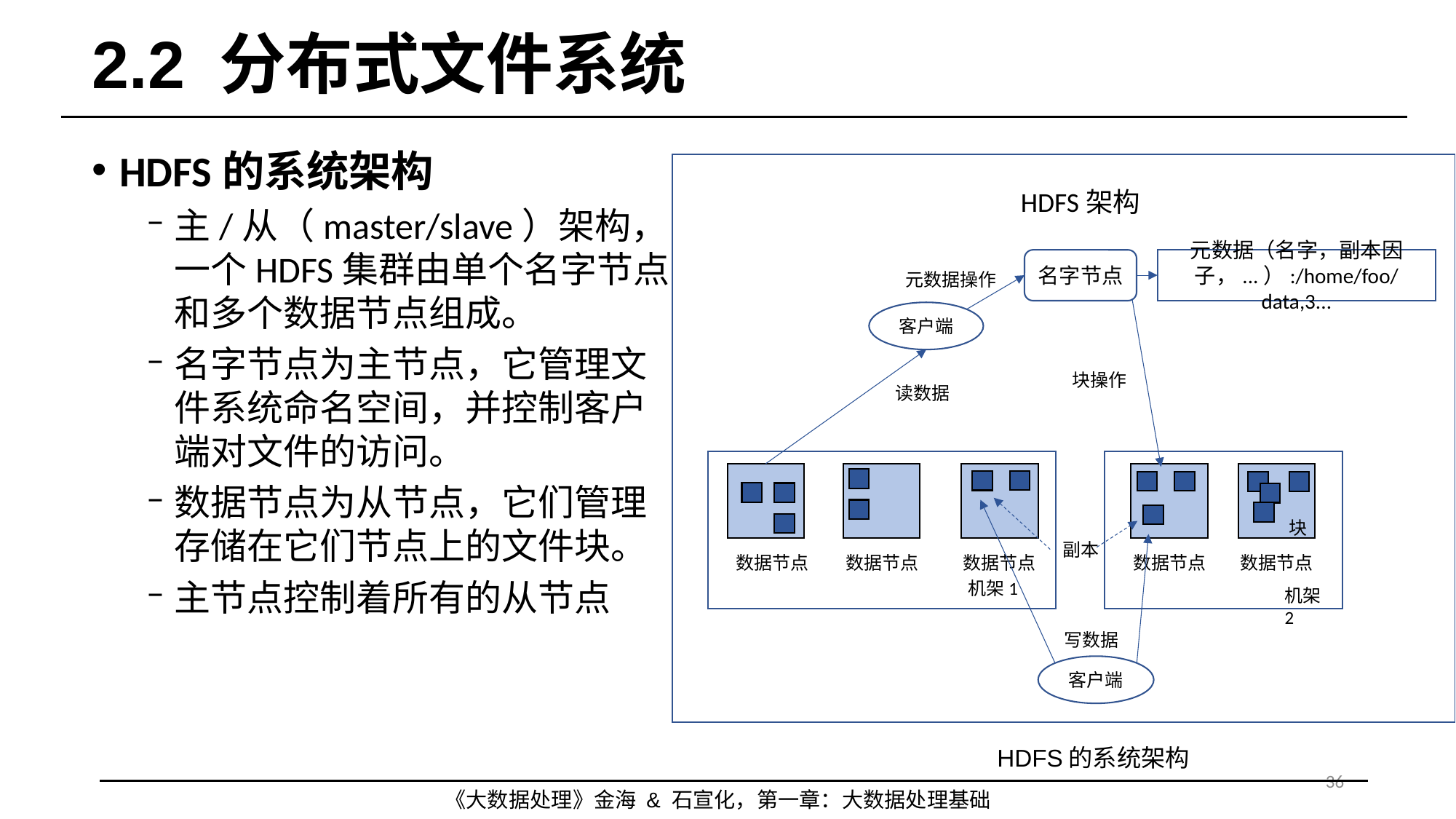

# 2.2 分布式文件系统
HDFS的系统架构
主/从（master/slave）架构，一个HDFS集群由单个名字节点和多个数据节点组成。
名字节点为主节点，它管理文件系统命名空间，并控制客户端对文件的访问。
数据节点为从节点，它们管理存储在它们节点上的文件块。
主节点控制着所有的从节点

HDFS架构
名字节点
元数据（名字，副本因子，...）:/home/foo/data,3...
元数据操作
客户端
块操作
读数据

块
副本
数据节点
数据节点
数据节点
数据节点
数据节点
机架1
机架2
写数据
客户端
HDFS的系统架构
36